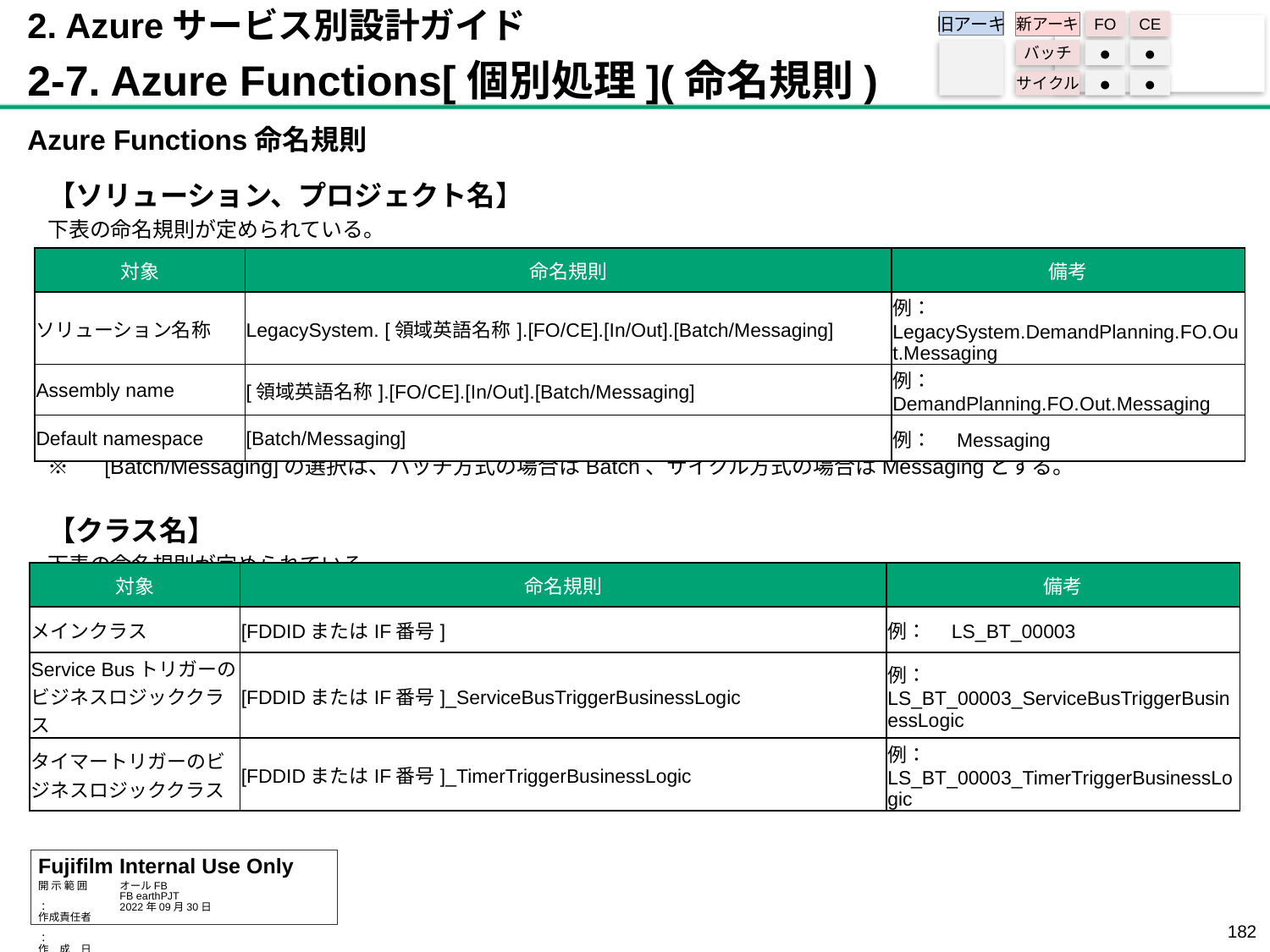

2. Azureサービス別設計ガイド
2-7. Azure Functions[個別処理](命名規則)
旧アーキ
FO
CE
新アーキ
バッチ
●
●
サイクル
●
●

Azure Functions命名規則
【ソリューション、プロジェクト名】
下表の命名規則が定められている。

※　 [Batch/Messaging]の選択は、バッチ方式の場合はBatch、サイクル方式の場合はMessagingとする。

【クラス名】
下表の命名規則が定められている。

| 対象 | 命名規則 | 備考 |
| --- | --- | --- |
| ソリューション名称 | LegacySystem. [領域英語名称].[FO/CE].[In/Out].[Batch/Messaging] | 例：　LegacySystem.DemandPlanning.FO.Out.Messaging |
| Assembly name | [領域英語名称].[FO/CE].[In/Out].[Batch/Messaging] | 例：　　DemandPlanning.FO.Out.Messaging |
| Default namespace | [Batch/Messaging] | 例：　Messaging |
| 対象 | 命名規則 | 備考 |
| --- | --- | --- |
| メインクラス | [FDDIDまたはIF番号] | 例：　LS\_BT\_00003 |
| Service Busトリガーのビジネスロジッククラス | [FDDIDまたはIF番号]\_ServiceBusTriggerBusinessLogic | 例：　　 LS\_BT\_00003\_ServiceBusTriggerBusinessLogic |
| タイマートリガーのビジネスロジッククラス | [FDDIDまたはIF番号]\_TimerTriggerBusinessLogic | 例：　LS\_BT\_00003\_TimerTriggerBusinessLogic |
182